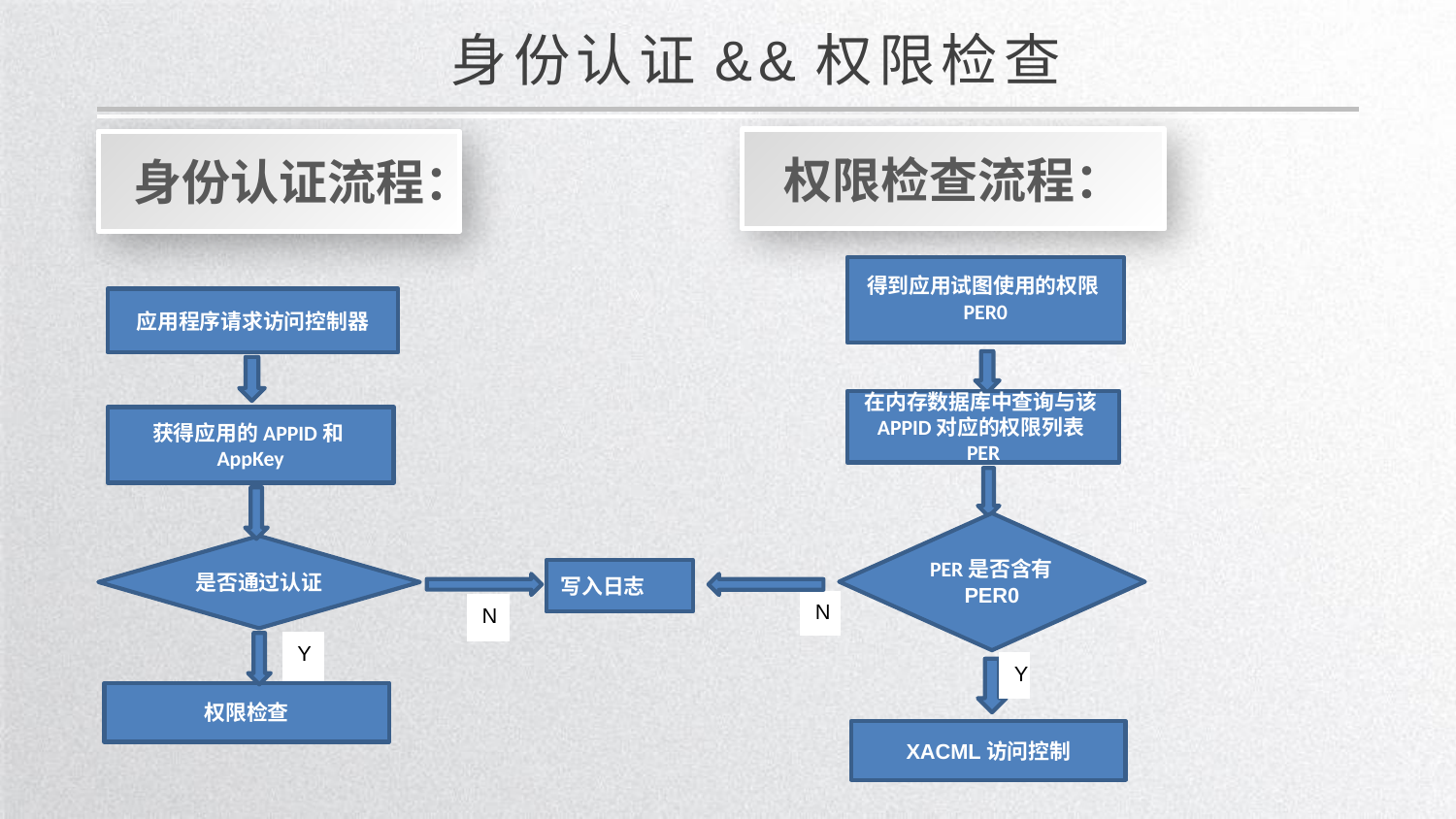

身份认证&&权限检查
权限检查流程：
身份认证流程：

得到应用试图使用的权限PER0

在内存数据库中查询与该APPID对应的权限列表PER

PER是否含有PER0
N
Y

XACML访问控制

应用程序请求访问控制器

获得应用的APPID和AppKey

写入日志

N
Y
权限检查
是否通过认证